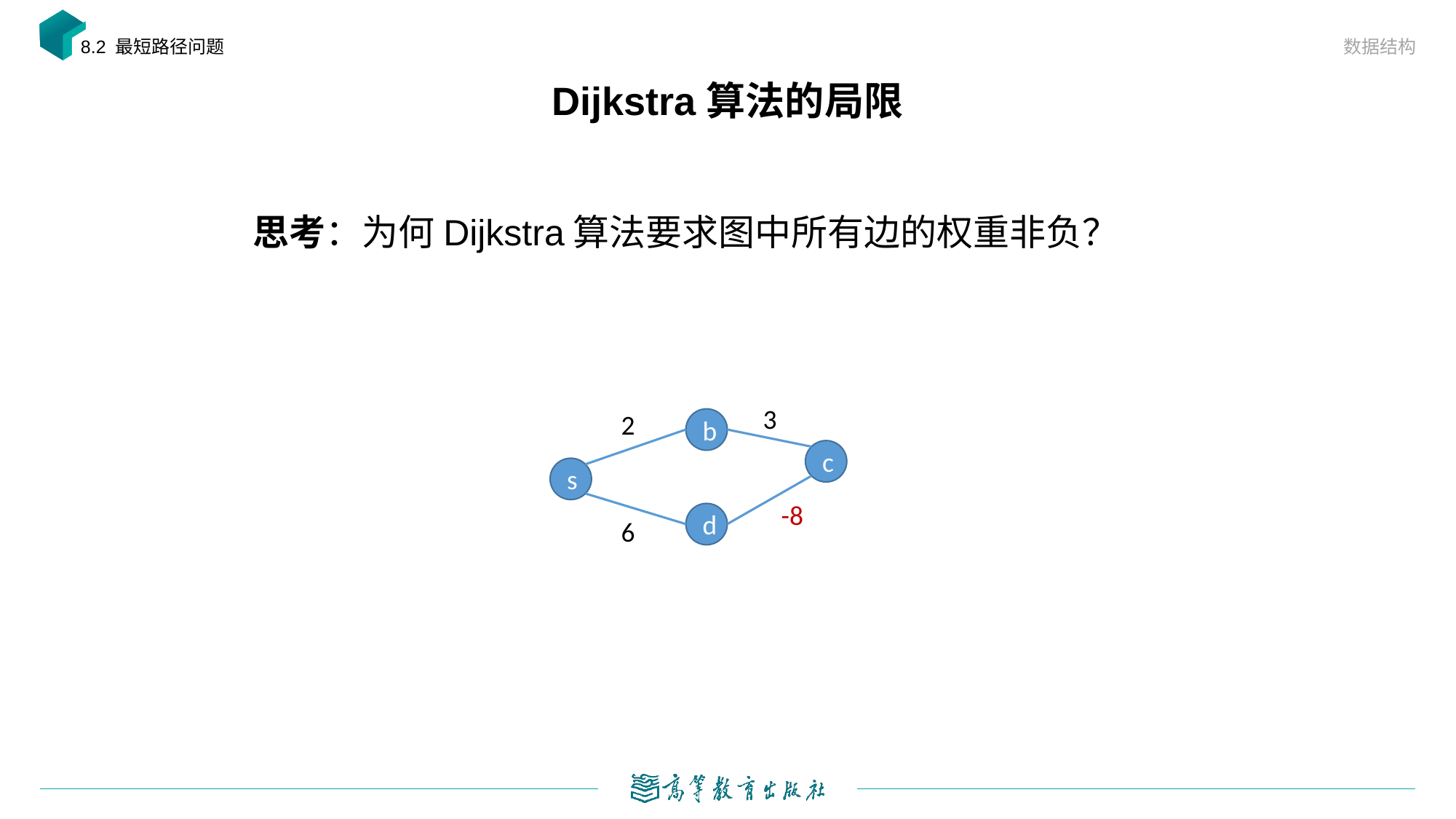

数据结构
8.2 最短路径问题
# Dijkstra算法的局限
思考：为何Dijkstra算法要求图中所有边的权重非负？
3
2
b
c
s
-8
d
6